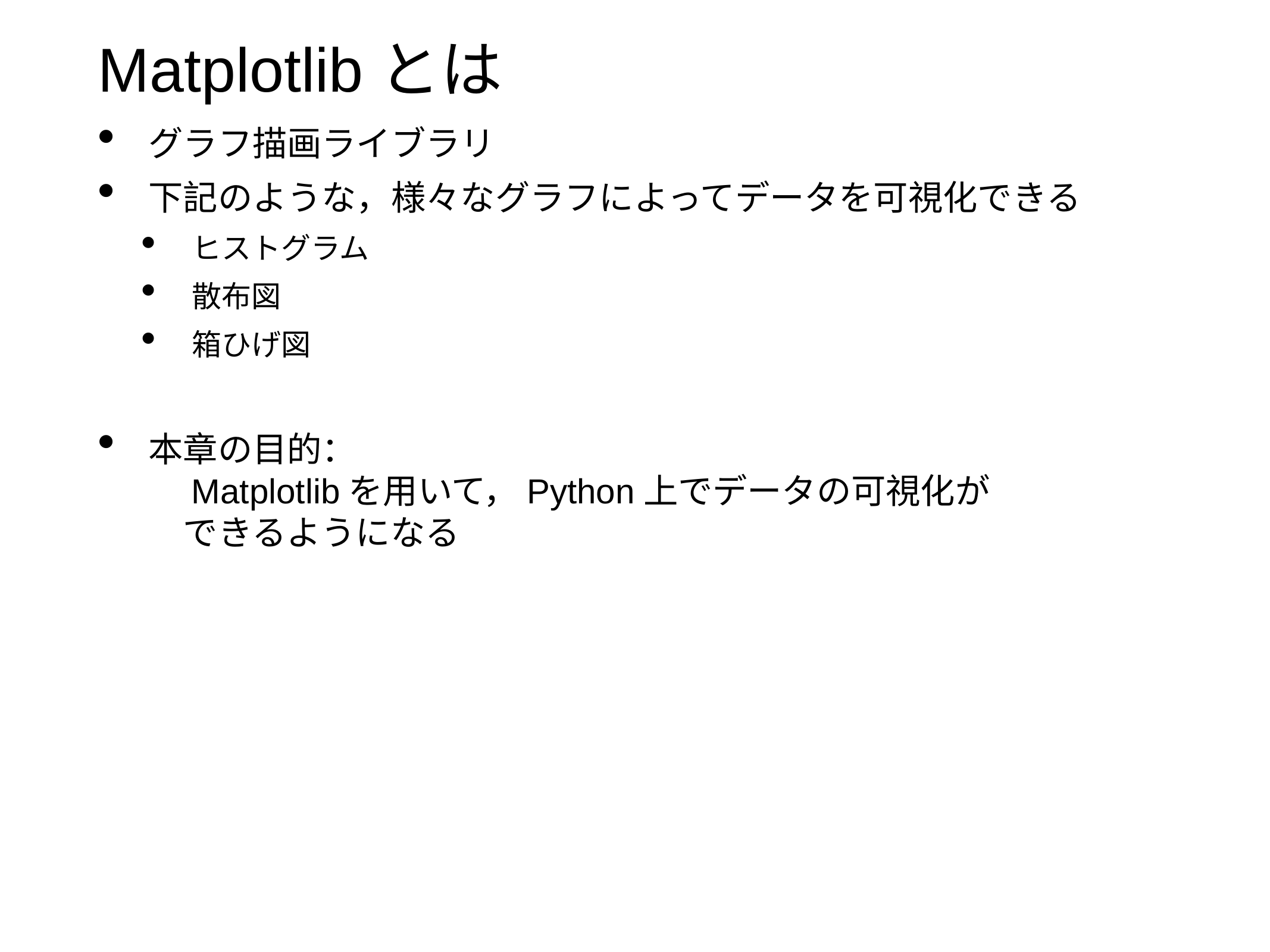

# Matplotlibとは
グラフ描画ライブラリ
下記のような，様々なグラフによってデータを可視化できる
ヒストグラム
散布図
箱ひげ図

本章の目的：
　Matplotlibを用いて，Python上でデータの可視化が
　できるようになる